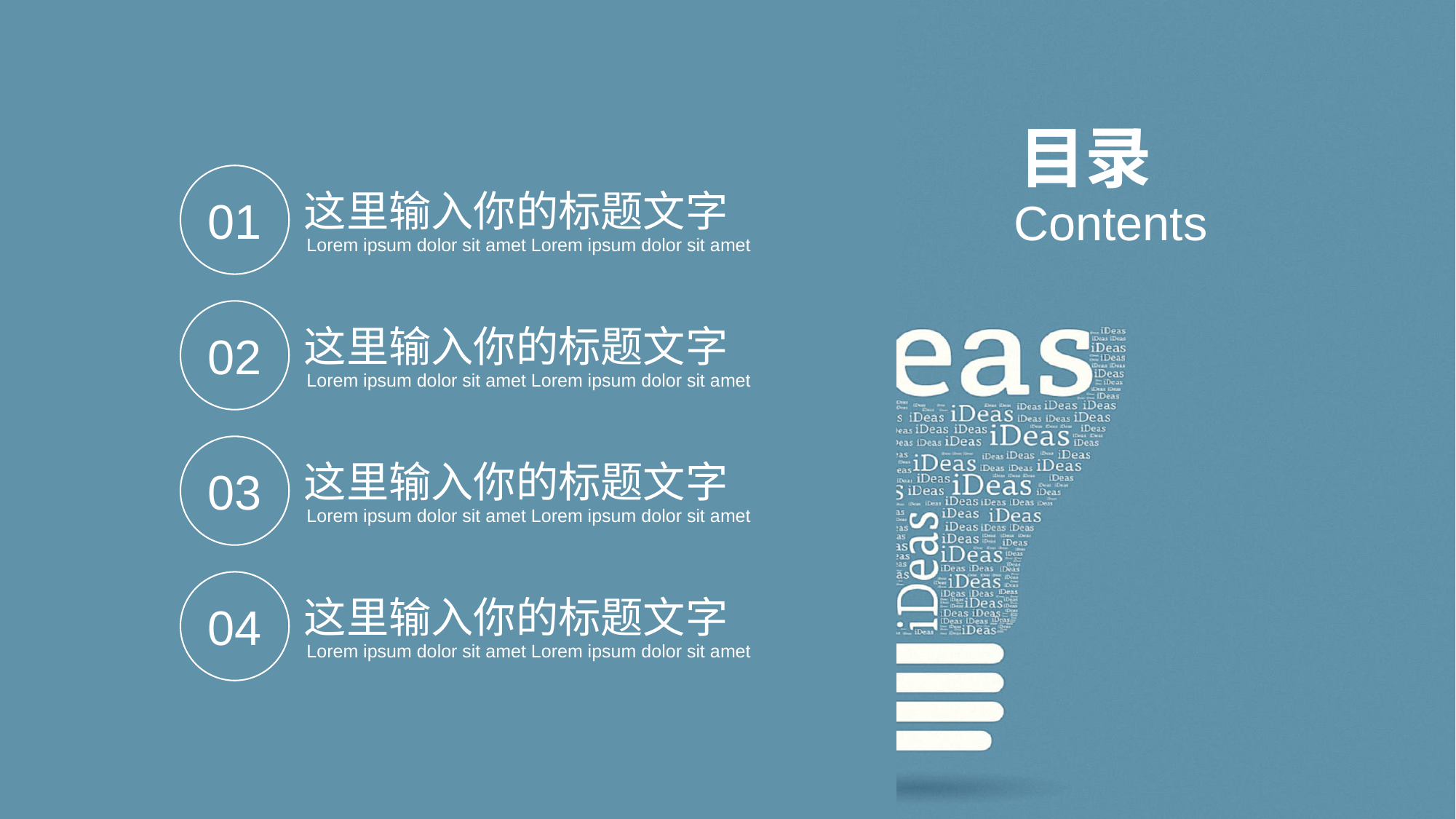

目录
01
这里输入你的标题文字
Lorem ipsum dolor sit amet Lorem ipsum dolor sit amet
Contents
02
这里输入你的标题文字
Lorem ipsum dolor sit amet Lorem ipsum dolor sit amet
03
这里输入你的标题文字
Lorem ipsum dolor sit amet Lorem ipsum dolor sit amet
04
这里输入你的标题文字
Lorem ipsum dolor sit amet Lorem ipsum dolor sit amet